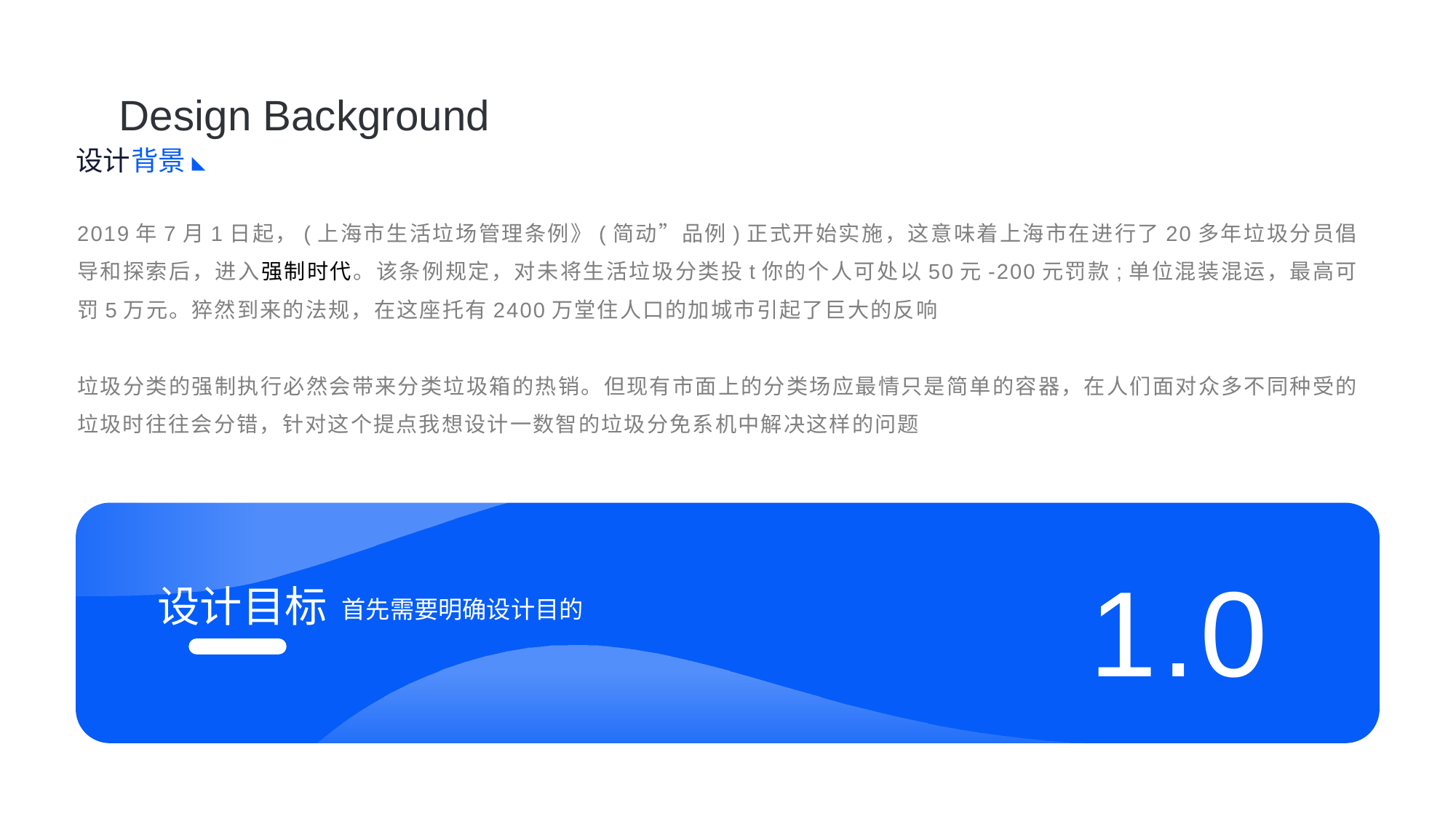

Design Background
设计
背景

2019年7月1日起，(上海市生活垃场管理条例》(简动”品例)正式开始实施，这意味着上海市在进行了20多年垃圾分员倡导和探索后，进入强制时代。该条例规定，对未将生活垃圾分类投t你的个人可处以50元-200元罚款;单位混装混运，最高可罚5万元。猝然到来的法规，在这座托有2400万堂住人口的加城市引起了巨大的反响

垃圾分类的强制执行必然会带来分类垃圾箱的热销。但现有市面上的分类场应最情只是简单的容器，在人们面对众多不同种受的垃圾时往往会分错，针对这个提点我想设计一数智的垃圾分免系机中解决这样的问题

1.0
设计目标
首先需要明确设计目的